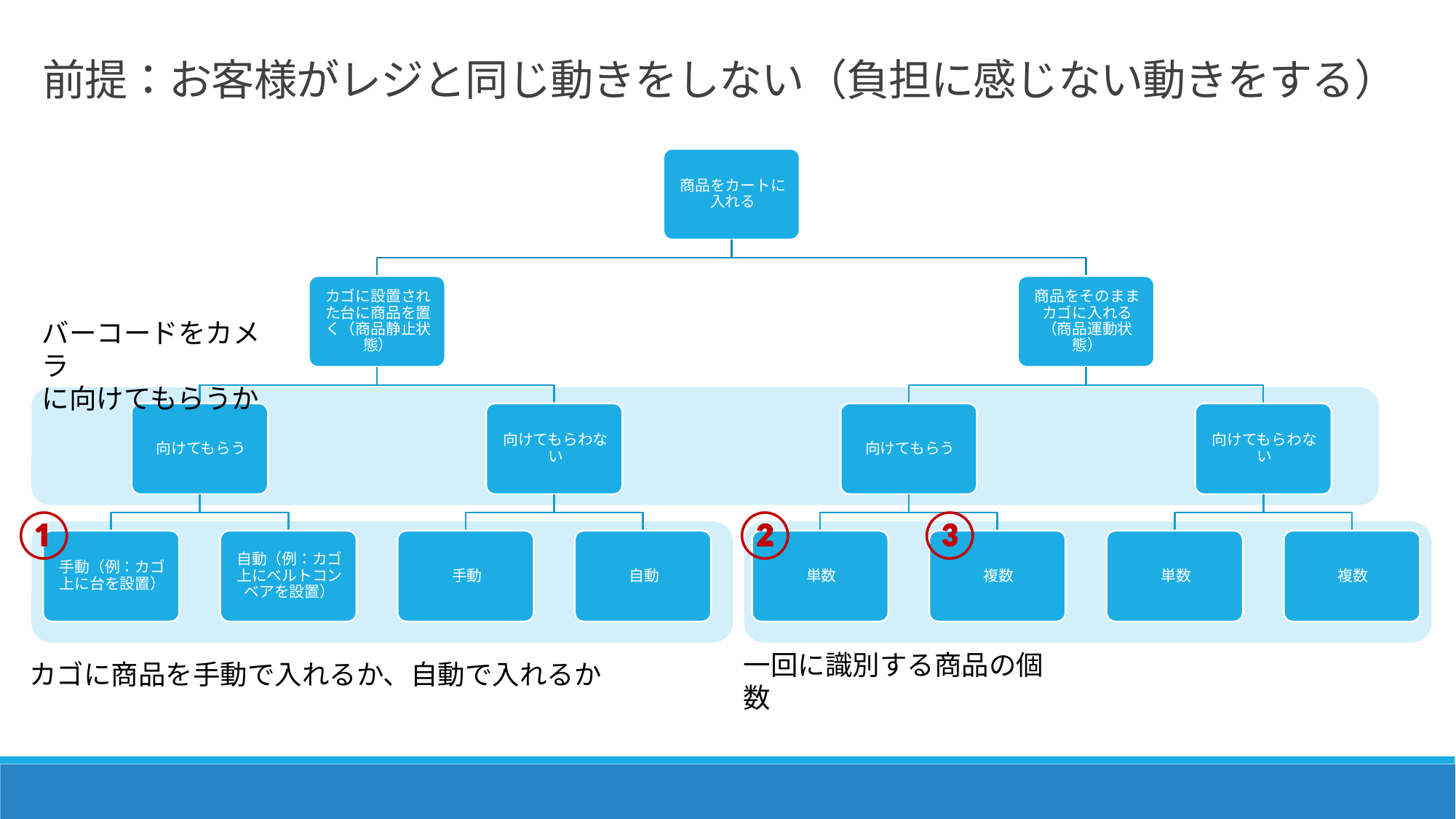

商品をカートに入れる
カゴに設置された台に商品を置く（商品静止状態）
向けてもらう
手動（例：カゴ上に台を設置）
自動（例：カゴ上にベルトコンベアを設置）
向けてもらわない
手動
自動
商品をそのままカゴに入れる（商品運動状態）
向けてもらう
単数
複数
向けてもらわない
単数
複数
前提：お客様がレジと同じ動きをしない（負担に感じない動きをする）
バーコードをカメラ
に向けてもらうか

①
②
③

一回に識別する商品の個数
カゴに商品を手動で入れるか、自動で入れるか